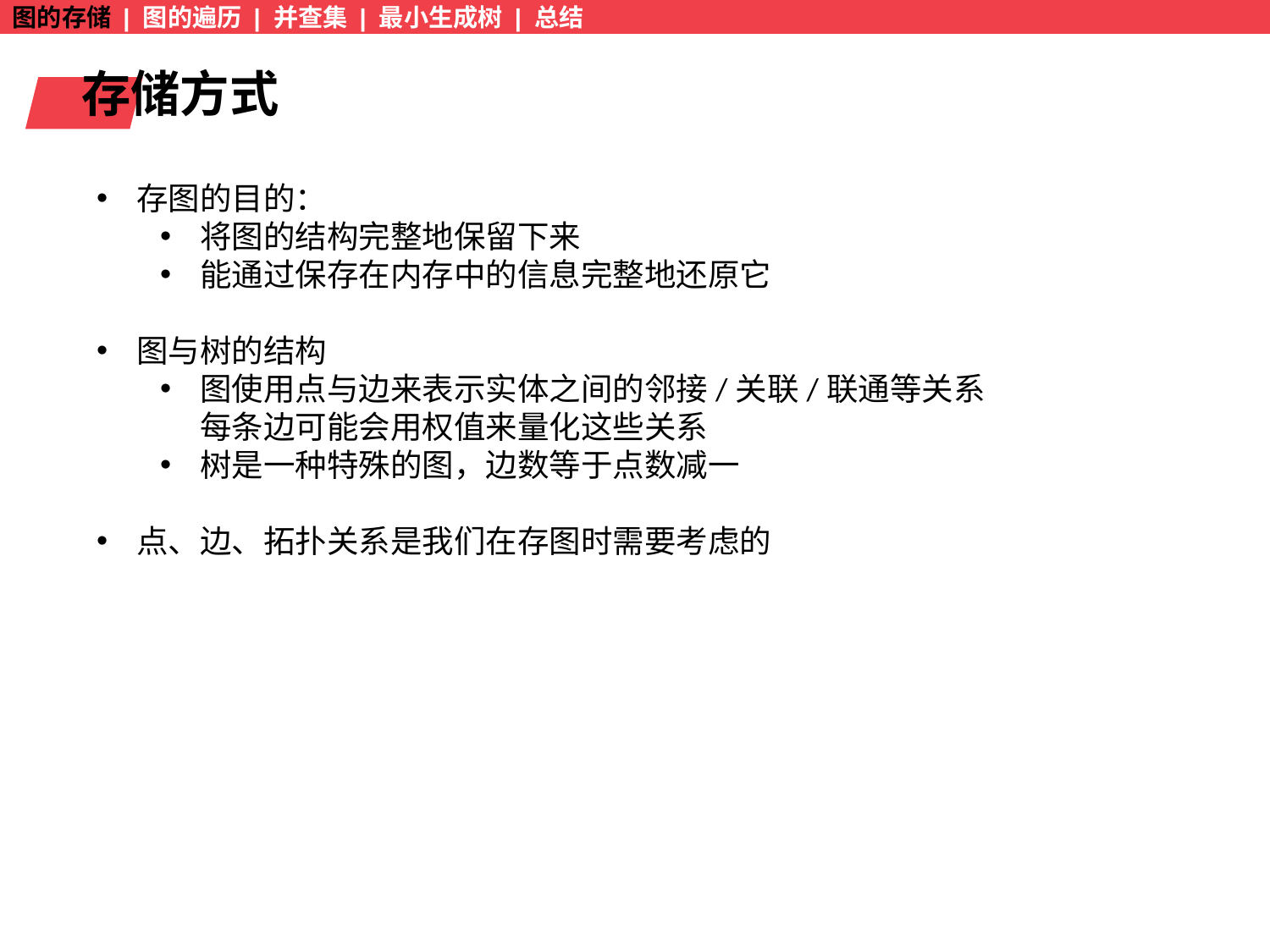

图的存储 | 图的遍历 | 并查集 | 最小生成树 | 总结
存储方式

存图的目的：
将图的结构完整地保留下来
能通过保存在内存中的信息完整地还原它

图与树的结构
图使用点与边来表示实体之间的邻接/关联/联通等关系
每条边可能会用权值来量化这些关系
树是一种特殊的图，边数等于点数减一

点、边、拓扑关系是我们在存图时需要考虑的

5